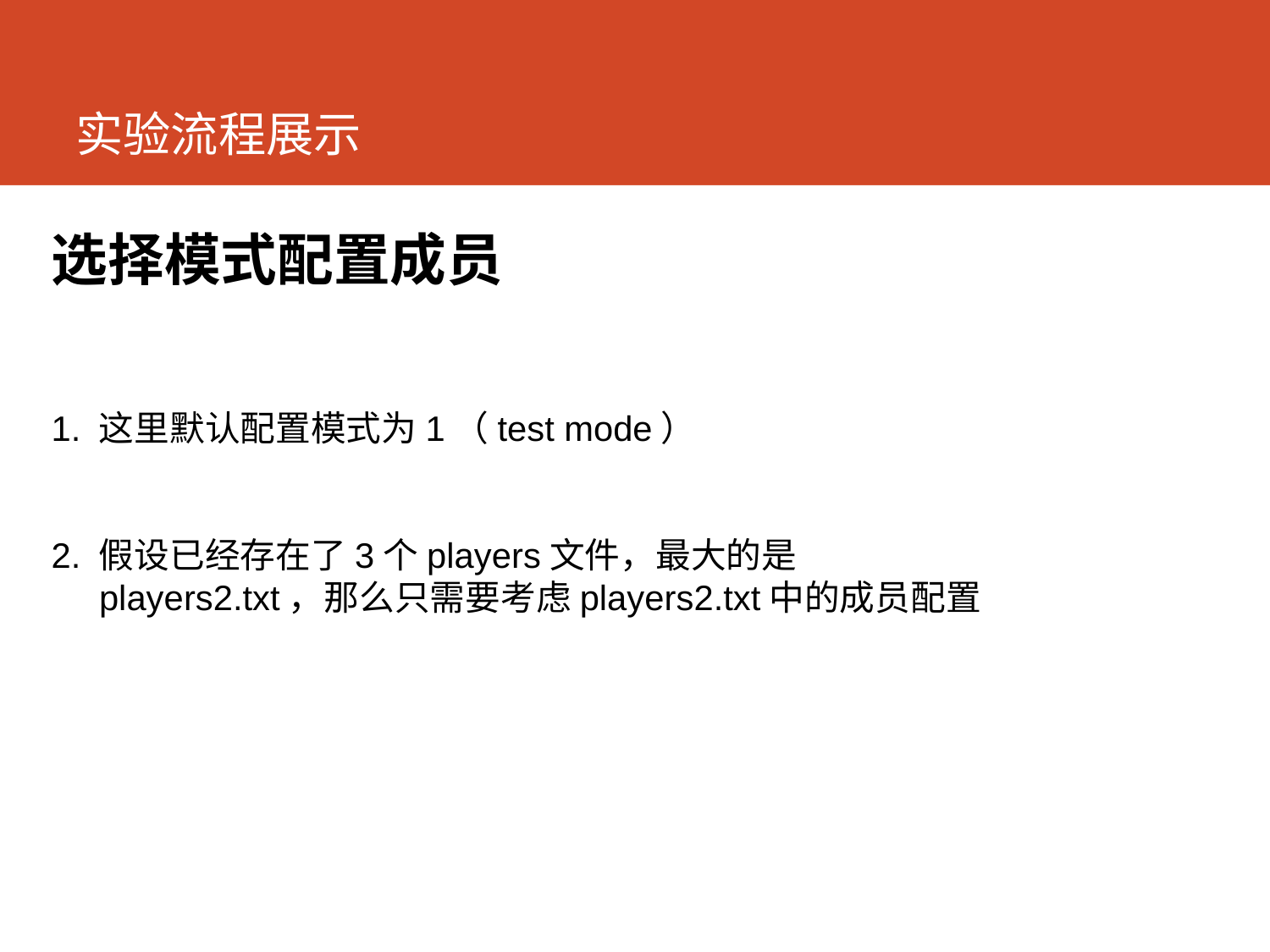

# 实验流程展示
选择模式配置成员

1. 这里默认配置模式为1（test mode）

2. 假设已经存在了3个players文件，最大的是players2.txt，那么只需要考虑players2.txt中的成员配置